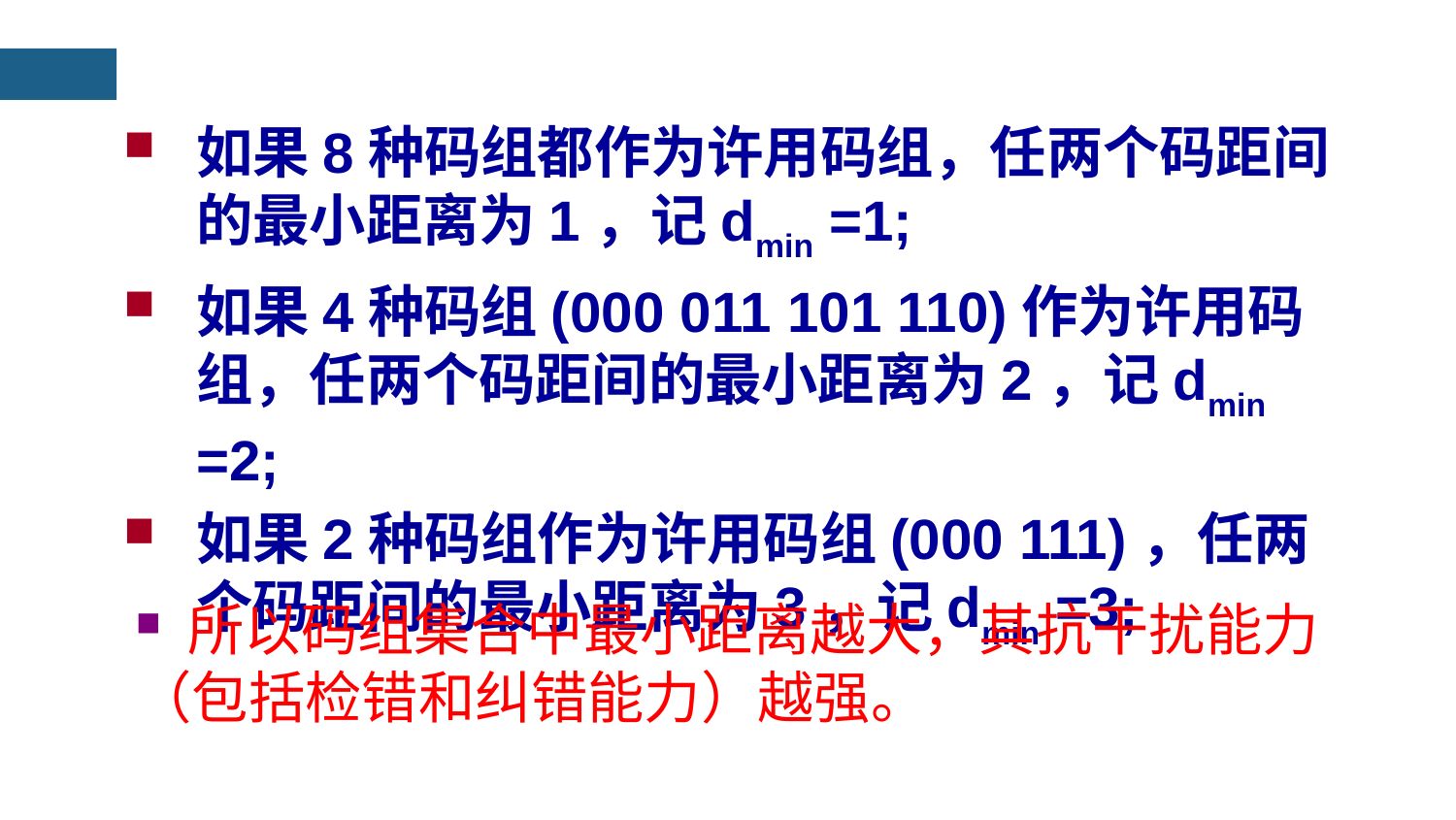

如果8种码组都作为许用码组，任两个码距间的最小距离为1，记dmin =1;
如果4种码组(000 011 101 110)作为许用码组，任两个码距间的最小距离为2，记dmin =2;
如果2种码组作为许用码组(000 111)，任两个码距间的最小距离为3，记dmin =3;
 所以码组集合中最小距离越大，其抗干扰能力（包括检错和纠错能力）越强。